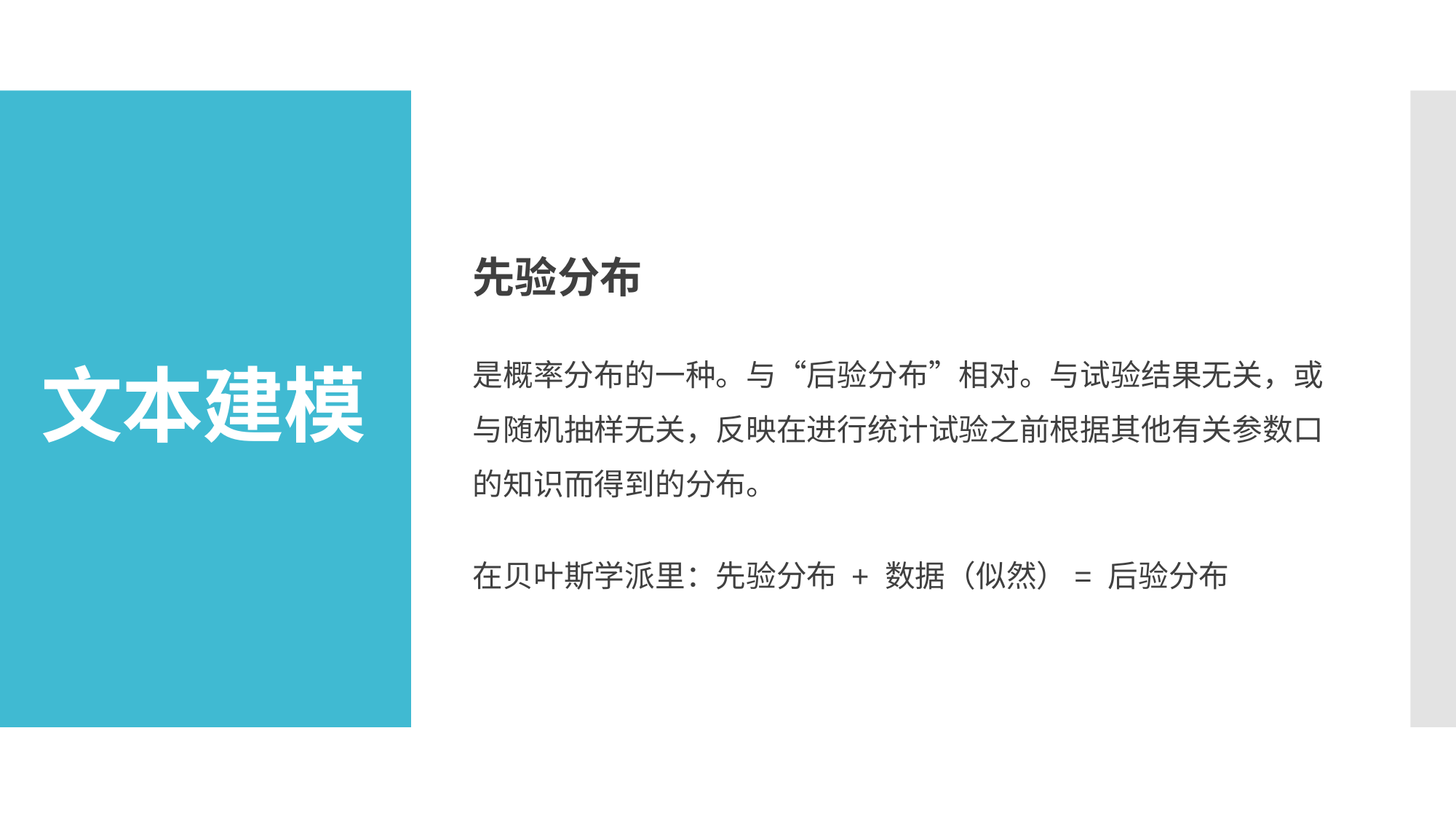

先验分布
是概率分布的一种。与“后验分布”相对。与试验结果无关，或与随机抽样无关，反映在进行统计试验之前根据其他有关参数口的知识而得到的分布。
在贝叶斯学派里：先验分布 + 数据（似然）= 后验分布
# 文本建模